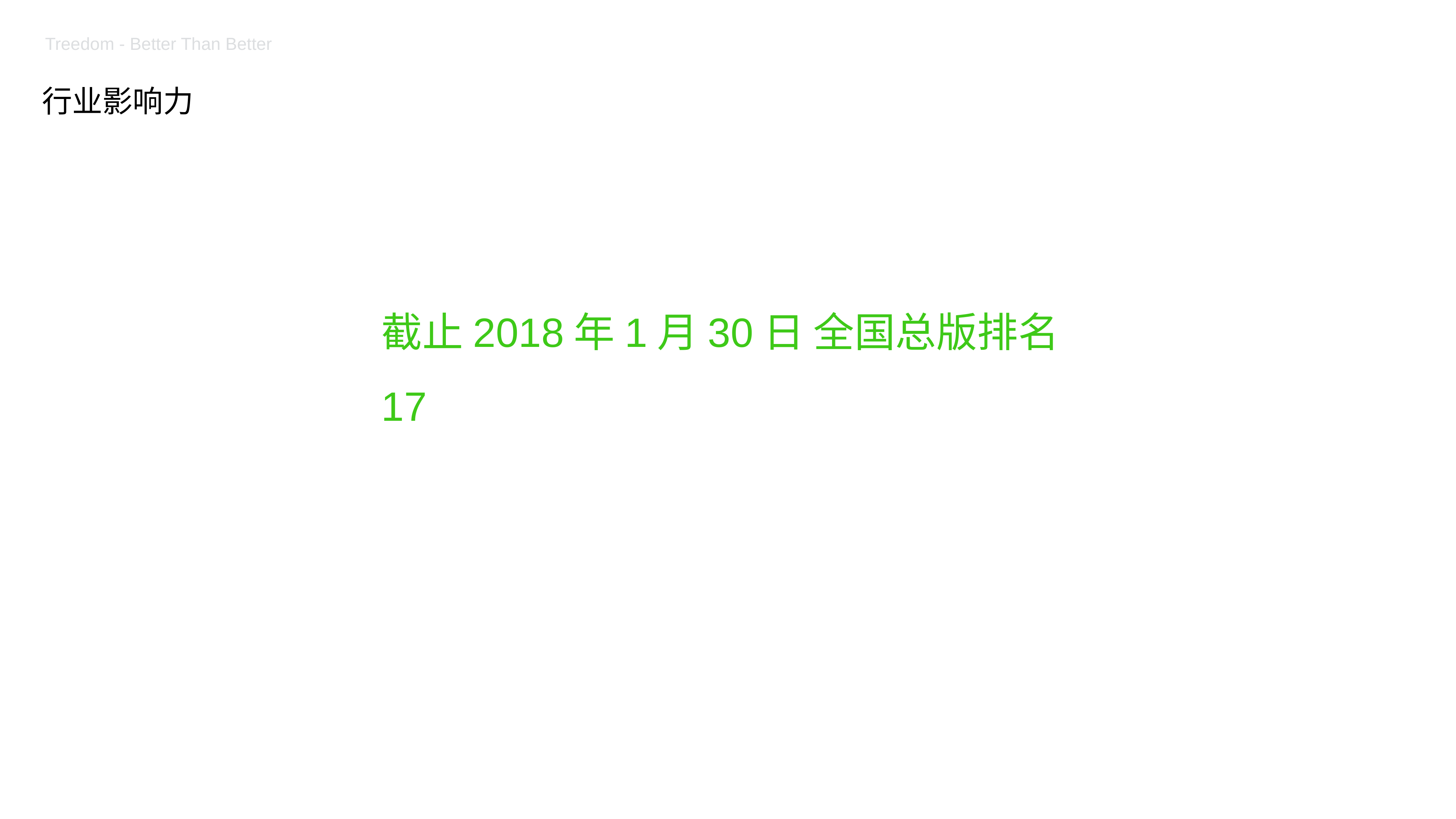

Treedom - Better Than Better
行业影响力
截止2018年1月30日 全国总版排名17